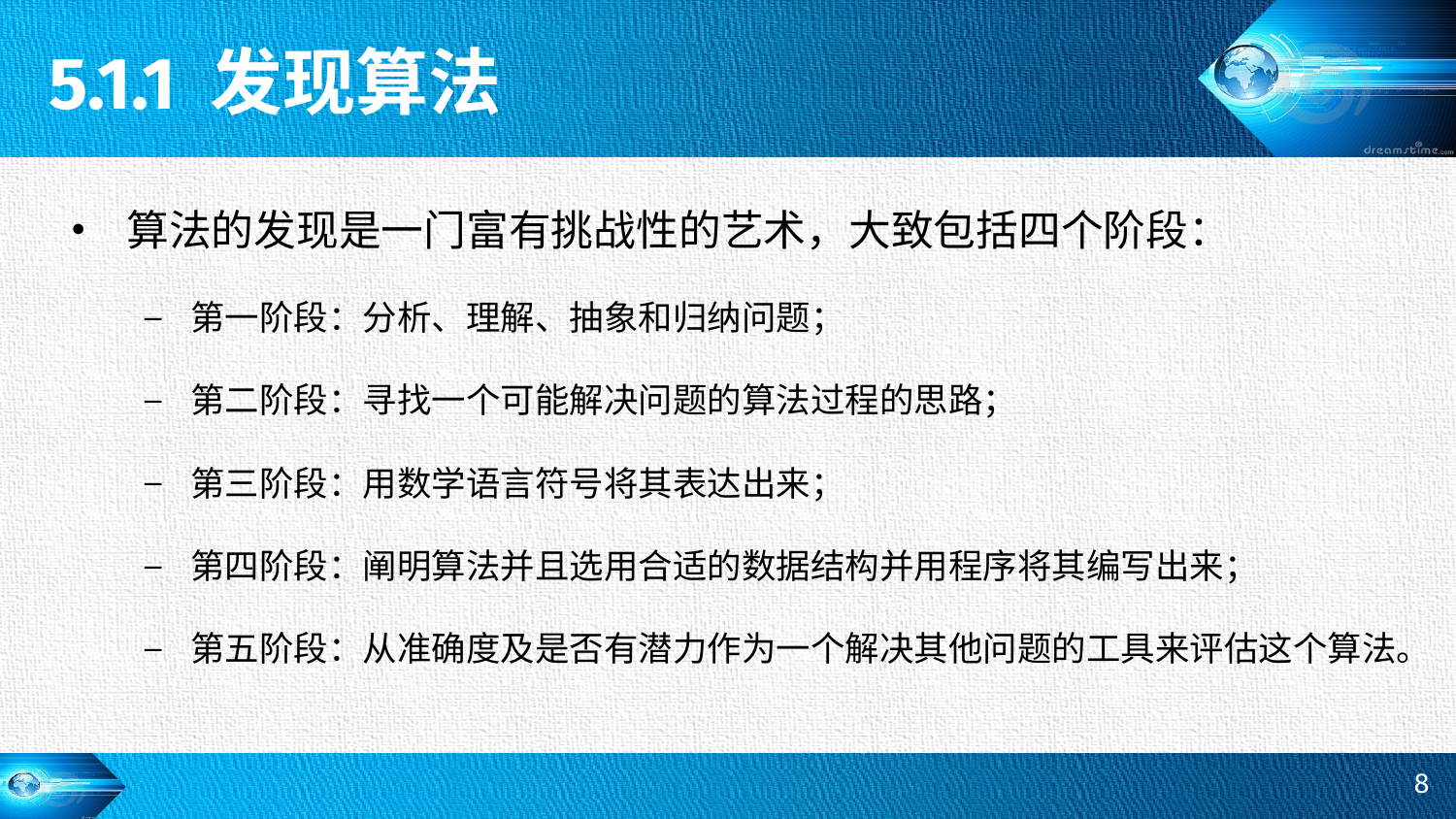

5.1.1 发现算法
算法的发现是一门富有挑战性的艺术，大致包括四个阶段：
第一阶段：分析、理解、抽象和归纳问题；
第二阶段：寻找一个可能解决问题的算法过程的思路；
第三阶段：用数学语言符号将其表达出来；
第四阶段：阐明算法并且选用合适的数据结构并用程序将其编写出来；
第五阶段：从准确度及是否有潜力作为一个解决其他问题的工具来评估这个算法。
8